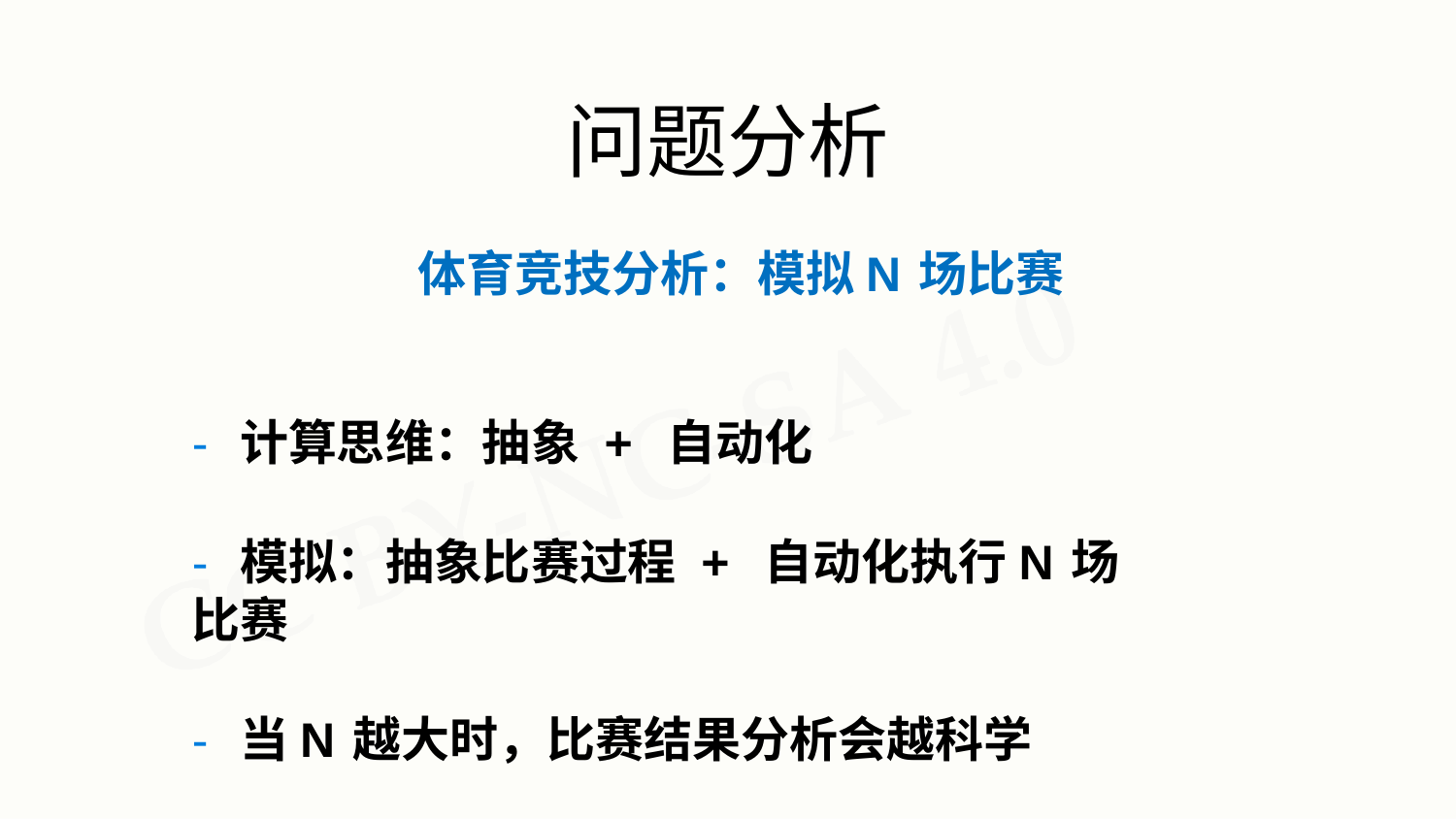

# 问题分析
体育竞技分析：模拟N场比赛

- 计算思维：抽象 + 自动化

- 模拟：抽象比赛过程 + 自动化执行N场比赛

- 当N越大时，比赛结果分析会越科学